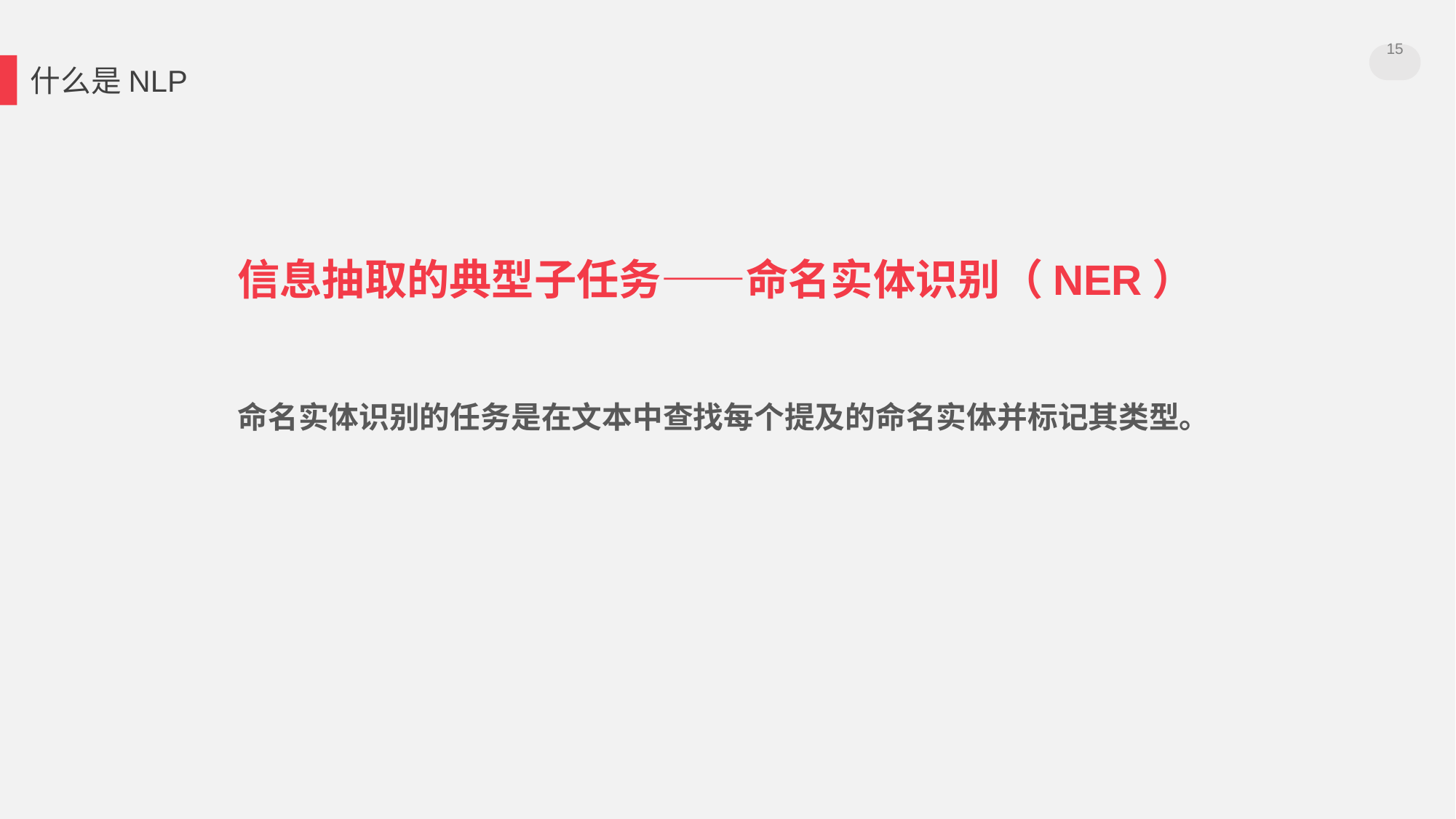

15
什么是NLP
信息抽取的典型子任务——命名实体识别（NER）

命名实体识别的任务是在文本中查找每个提及的命名实体并标记其类型。